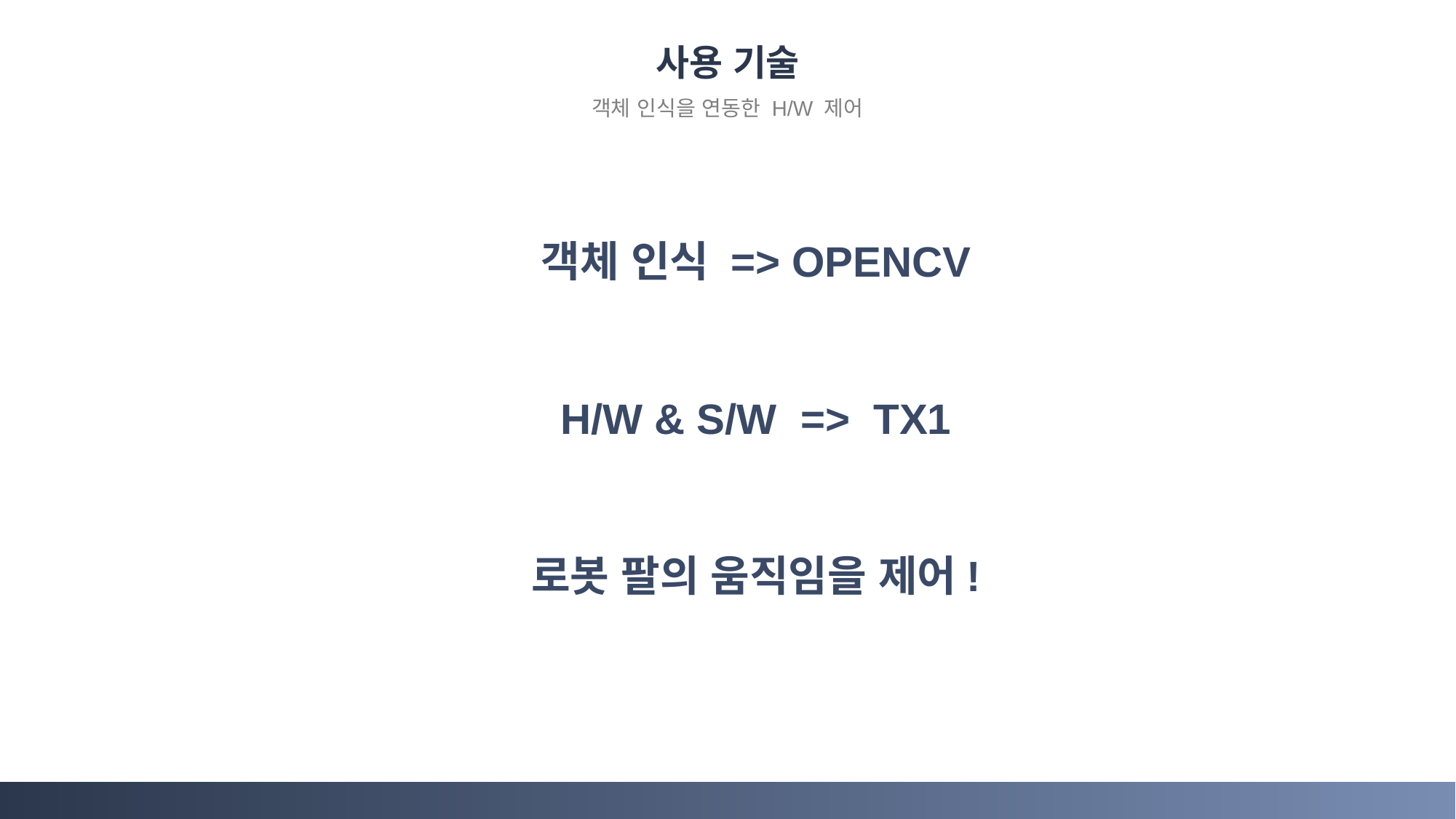

사용 기술
객체 인식을 연동한 H/W 제어
객체 인식 => OPENCV
H/W & S/W  =>  TX1
로봇 팔의 움직임을 제어!